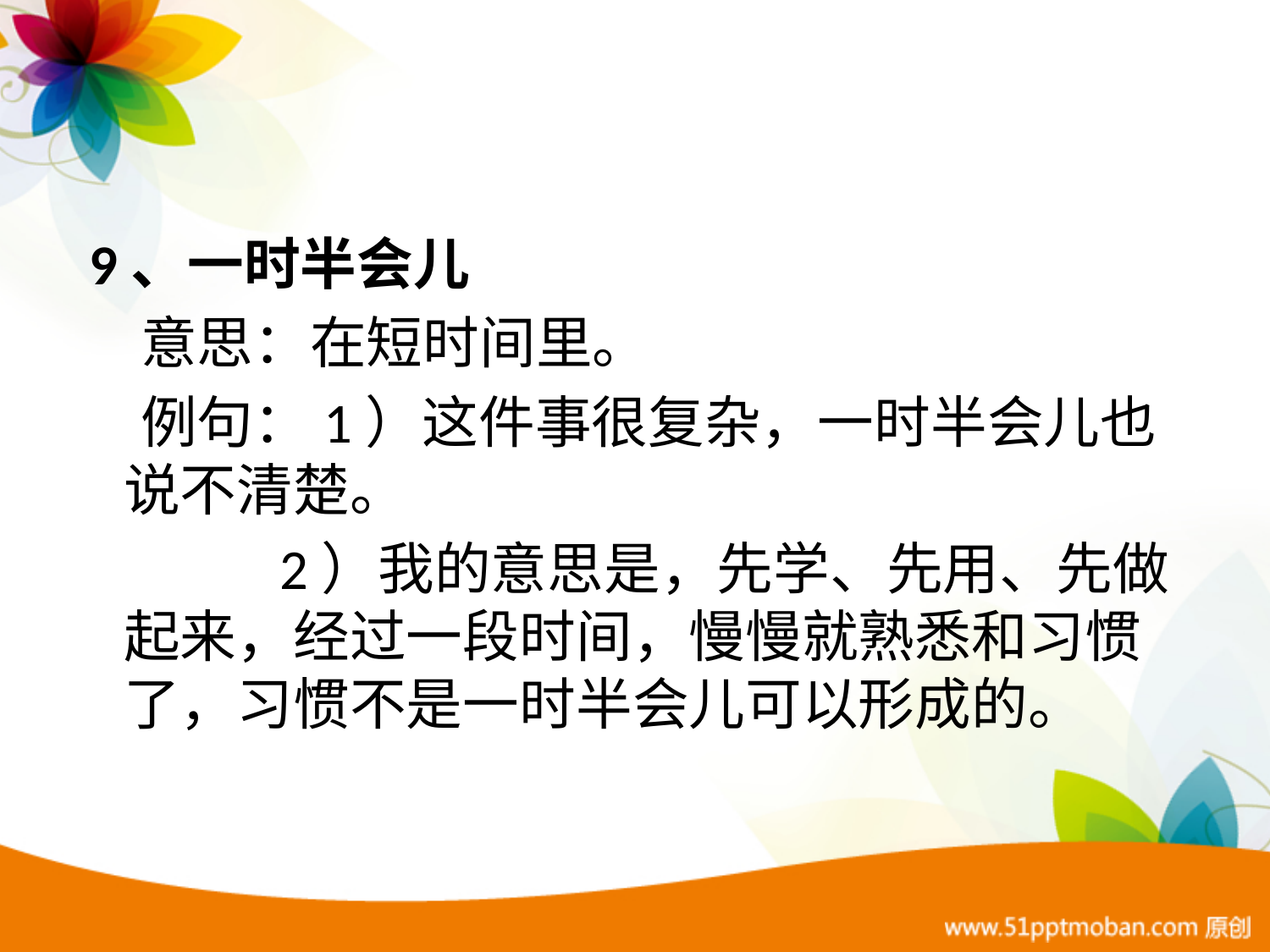

9、一时半会儿
    意思：在短时间里。
    例句：1）这件事很复杂，一时半会儿也说不清楚。
                2）我的意思是，先学、先用、先做起来，经过一段时间，慢慢就熟悉和习惯了，习惯不是一时半会儿可以形成的。